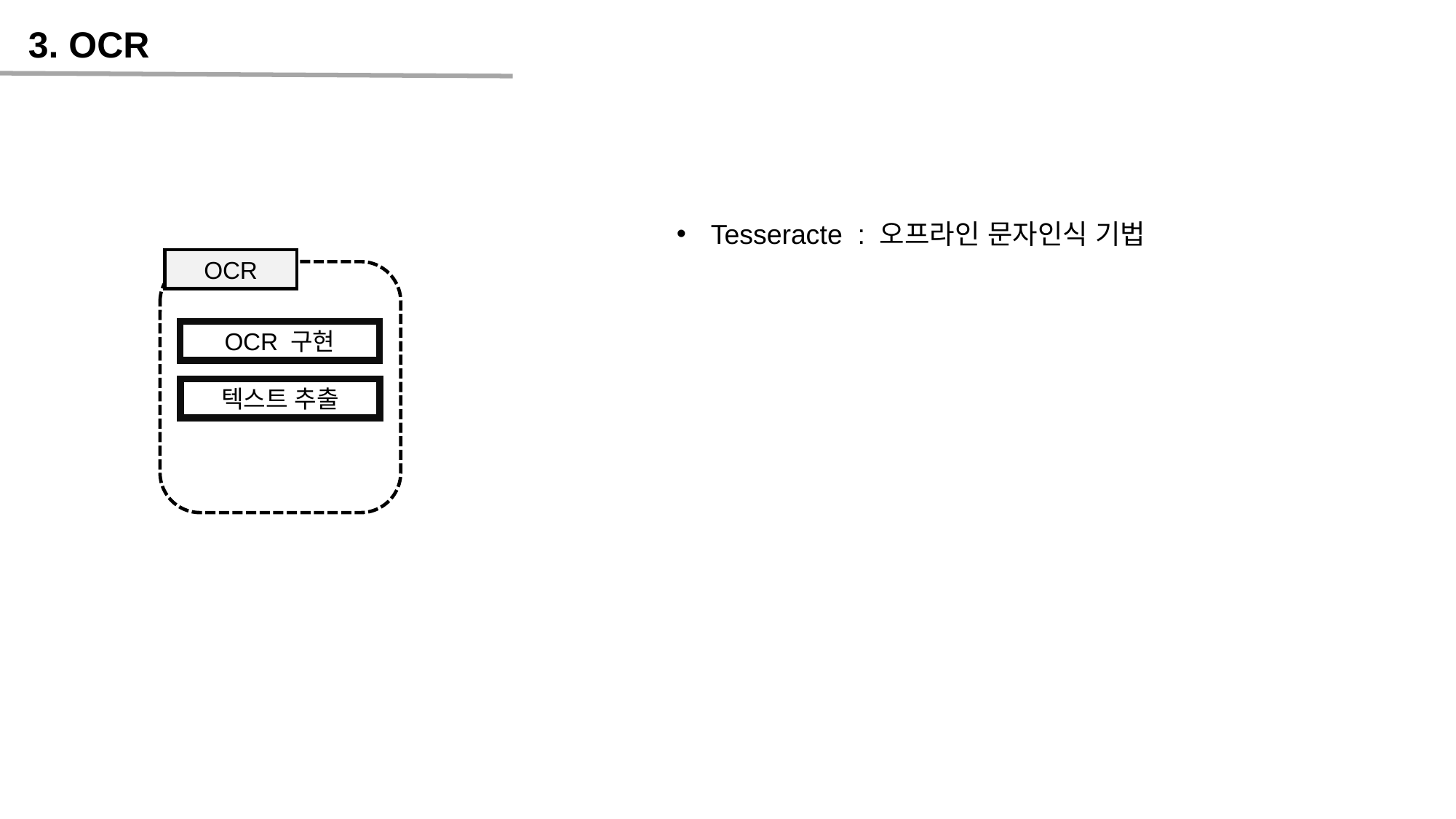

3. OCR
Tesseracte  : 오프라인 문자인식 기법

OCR

OCR 구현
텍스트 추출